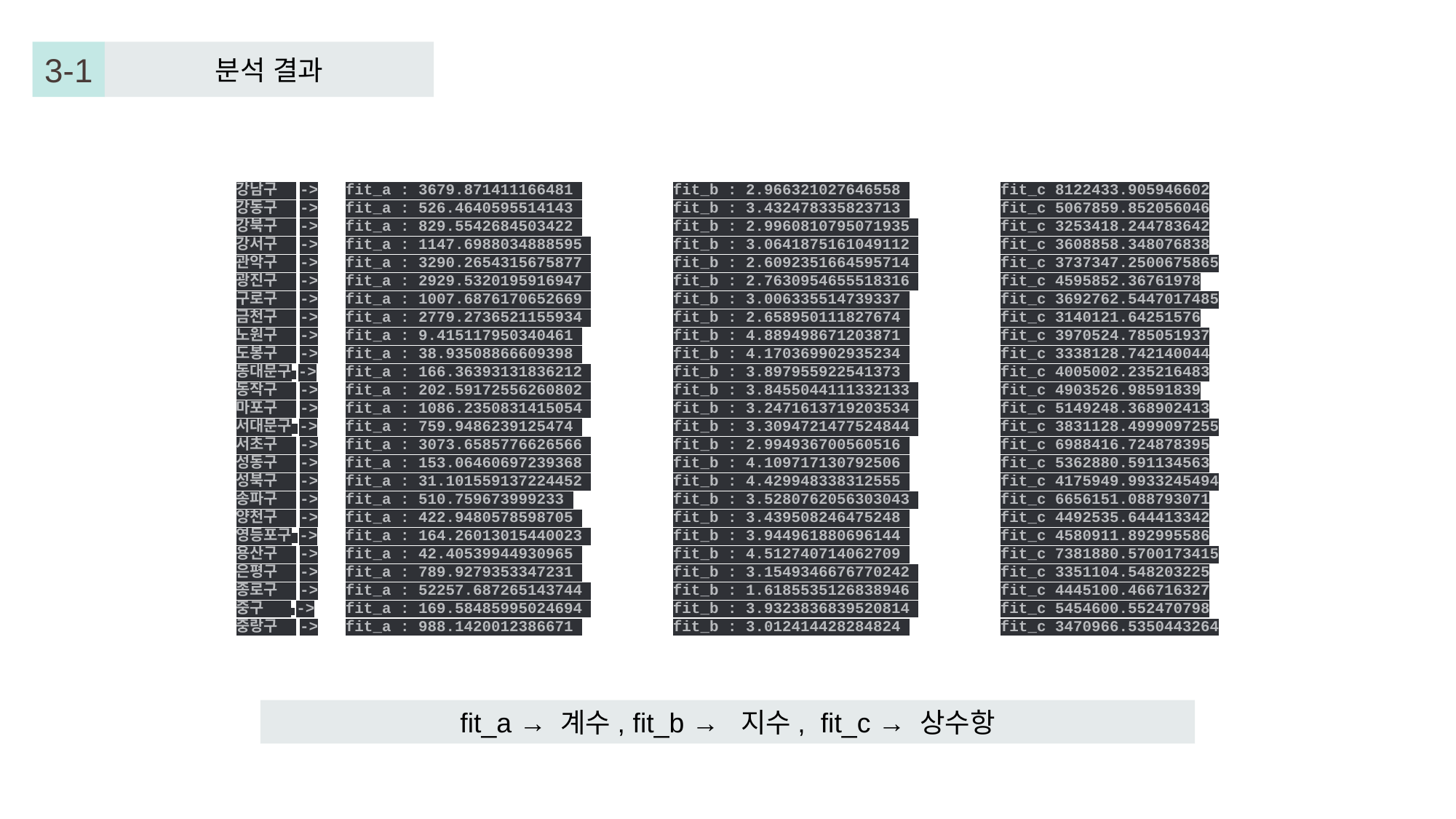

3-1
분석 결과
강남구  ->	fit_a : 3679.871411166481 	fit_b : 2.966321027646558 	fit_c 8122433.905946602
강동구  ->	fit_a : 526.4640595514143 	fit_b : 3.432478335823713 	fit_c 5067859.852056046
강북구  ->	fit_a : 829.5542684503422 	fit_b : 2.9960810795071935 	fit_c 3253418.244783642
강서구  ->	fit_a : 1147.6988034888595 	fit_b : 3.0641875161049112 	fit_c 3608858.348076838
관악구  ->	fit_a : 3290.2654315675877 	fit_b : 2.6092351664595714 	fit_c 3737347.2500675865
광진구  ->	fit_a : 2929.5320195916947 	fit_b : 2.7630954655518316 	fit_c 4595852.36761978
구로구  ->	fit_a : 1007.6876170652669 	fit_b : 3.006335514739337 	fit_c 3692762.5447017485
금천구  ->	fit_a : 2779.2736521155934 	fit_b : 2.658950111827674 	fit_c 3140121.64251576
노원구  ->	fit_a : 9.415117950340461 	fit_b : 4.889498671203871 	fit_c 3970524.785051937
도봉구  ->	fit_a : 38.93508866609398 	fit_b : 4.170369902935234 	fit_c 3338128.742140044
동대문구 ->	fit_a : 166.36393131836212 	fit_b : 3.897955922541373 	fit_c 4005002.235216483
동작구  ->	fit_a : 202.59172556260802 	fit_b : 3.8455044111332133 	fit_c 4903526.98591839
마포구  ->	fit_a : 1086.2350831415054 	fit_b : 3.2471613719203534 	fit_c 5149248.368902413
서대문구 ->	fit_a : 759.9486239125474 	fit_b : 3.3094721477524844 	fit_c 3831128.4999097255
서초구  ->	fit_a : 3073.6585776626566 	fit_b : 2.994936700560516 	fit_c 6988416.724878395
성동구  ->	fit_a : 153.06460697239368 	fit_b : 4.109717130792506 	fit_c 5362880.591134563
성북구  ->	fit_a : 31.101559137224452 	fit_b : 4.429948338312555 	fit_c 4175949.9933245494
송파구  ->	fit_a : 510.759673999233 	fit_b : 3.5280762056303043 	fit_c 6656151.088793071
양천구  ->	fit_a : 422.9480578598705 	fit_b : 3.439508246475248 	fit_c 4492535.644413342
영등포구 ->	fit_a : 164.26013015440023 	fit_b : 3.944961880696144 	fit_c 4580911.892995586
용산구  ->	fit_a : 42.40539944930965 	fit_b : 4.512740714062709 	fit_c 7381880.5700173415
은평구  ->	fit_a : 789.9279353347231 	fit_b : 3.1549346676770242 	fit_c 3351104.548203225
종로구  ->	fit_a : 52257.687265143744 	fit_b : 1.6185535126838946 	fit_c 4445100.466716327
중구    ->	fit_a : 169.58485995024694 	fit_b : 3.9323836839520814 	fit_c 5454600.552470798
중랑구  ->	fit_a : 988.1420012386671 	fit_b : 3.012414428284824 	fit_c 3470966.5350443264
fit_a → 계수, fit_b →  지수,  fit_c → 상수항